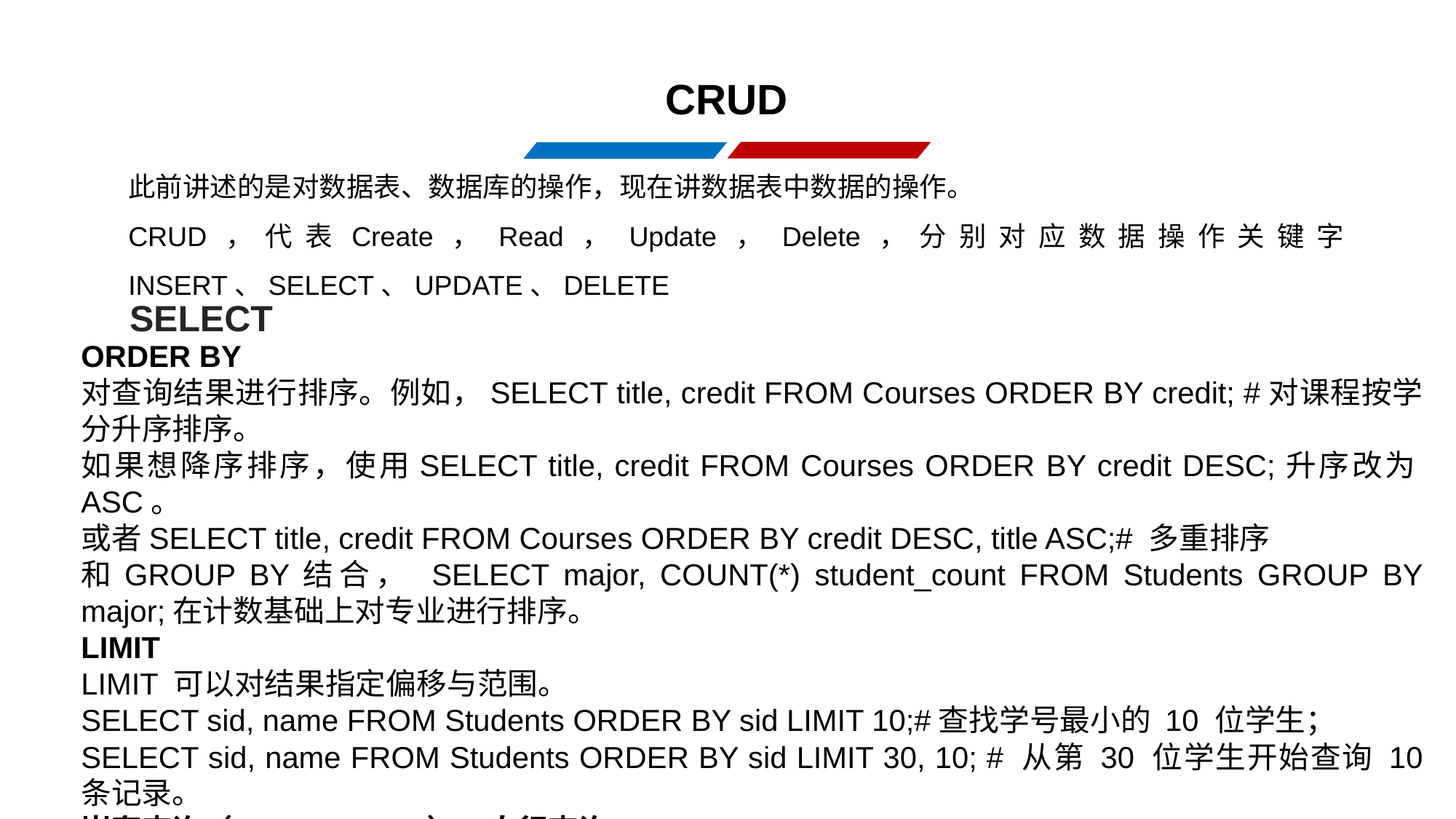

CRUD

此前讲述的是对数据表、数据库的操作，现在讲数据表中数据的操作。
CRUD，代表Create，Read，Update，Delete，分别对应数据操作关键字INSERT、SELECT、UPDATE、DELETE
SELECT
ORDER BY
对查询结果进行排序。例如，SELECT title, credit FROM Courses ORDER BY credit; #对课程按学分升序排序。
如果想降序排序，使用SELECT title, credit FROM Courses ORDER BY credit DESC;升序改为ASC。
或者SELECT title, credit FROM Courses ORDER BY credit DESC, title ASC;# 多重排序
和GROUP BY结合， SELECT major, COUNT(*) student_count FROM Students GROUP BY major;在计数基础上对专业进行排序。
LIMIT
LIMIT 可以对结果指定偏移与范围。
SELECT sid, name FROM Students ORDER BY sid LIMIT 10;#查找学号最小的 10 位学生；
SELECT sid, name FROM Students ORDER BY sid LIMIT 30, 10; # 从第 30 位学生开始查询 10 条记录。
嵌套查询（SUB QUERY）：自行查询。